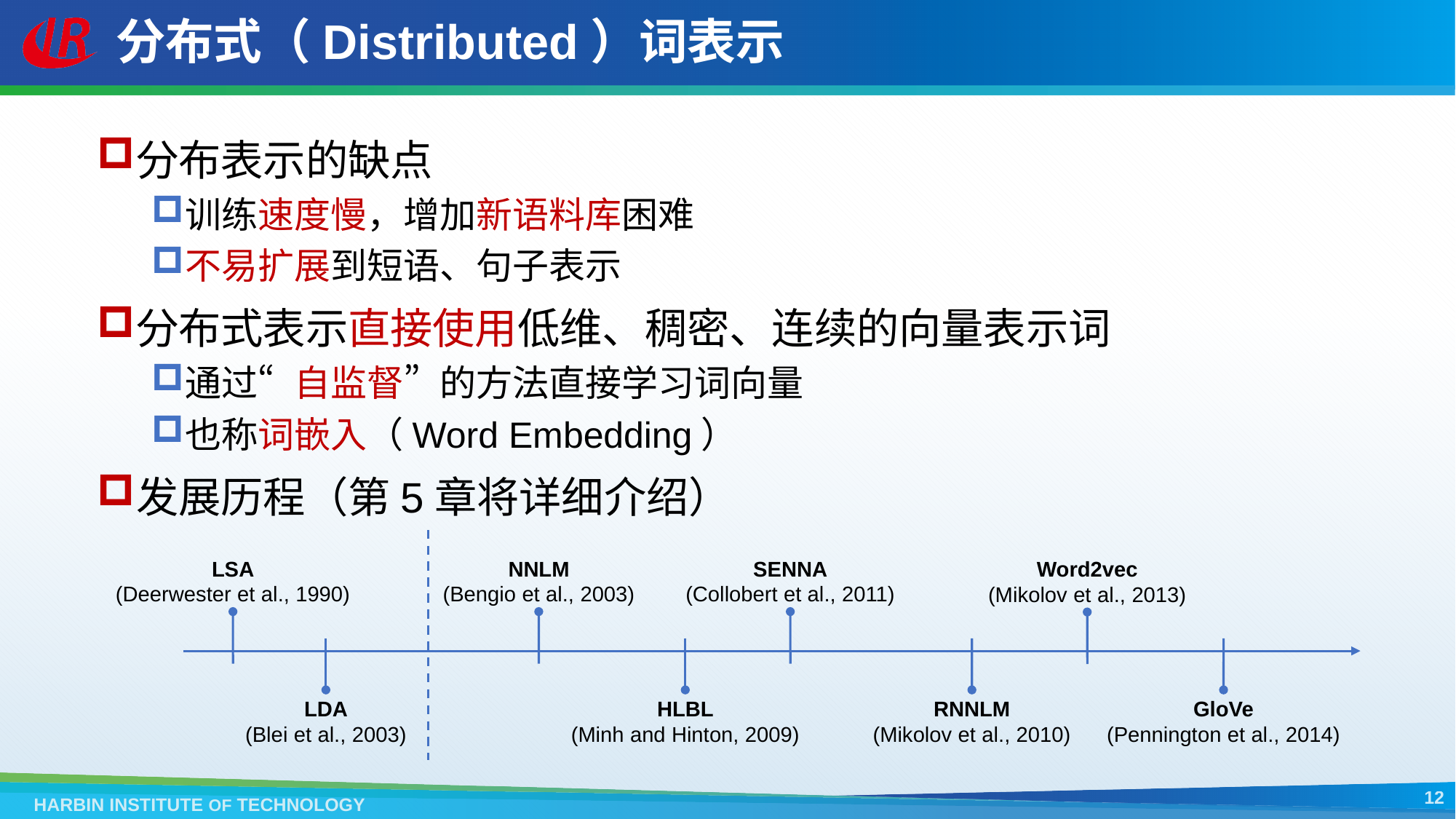

# 分布式（Distributed）词表示
分布表示的缺点
训练速度慢，增加新语料库困难
不易扩展到短语、句子表示
分布式表示直接使用低维、稠密、连续的向量表示词
通过“自监督”的方法直接学习词向量
也称词嵌入（Word Embedding）
发展历程（第5章将详细介绍）
LSA
(Deerwester et al., 1990)
NNLM
(Bengio et al., 2003)
SENNA
(Collobert et al., 2011)
Word2vec
(Mikolov et al., 2013)
LDA
(Blei et al., 2003)
HLBL
(Minh and Hinton, 2009)
RNNLM
(Mikolov et al., 2010)
GloVe
(Pennington et al., 2014)
12
HARBIN INSTITUTE OF TECHNOLOGY